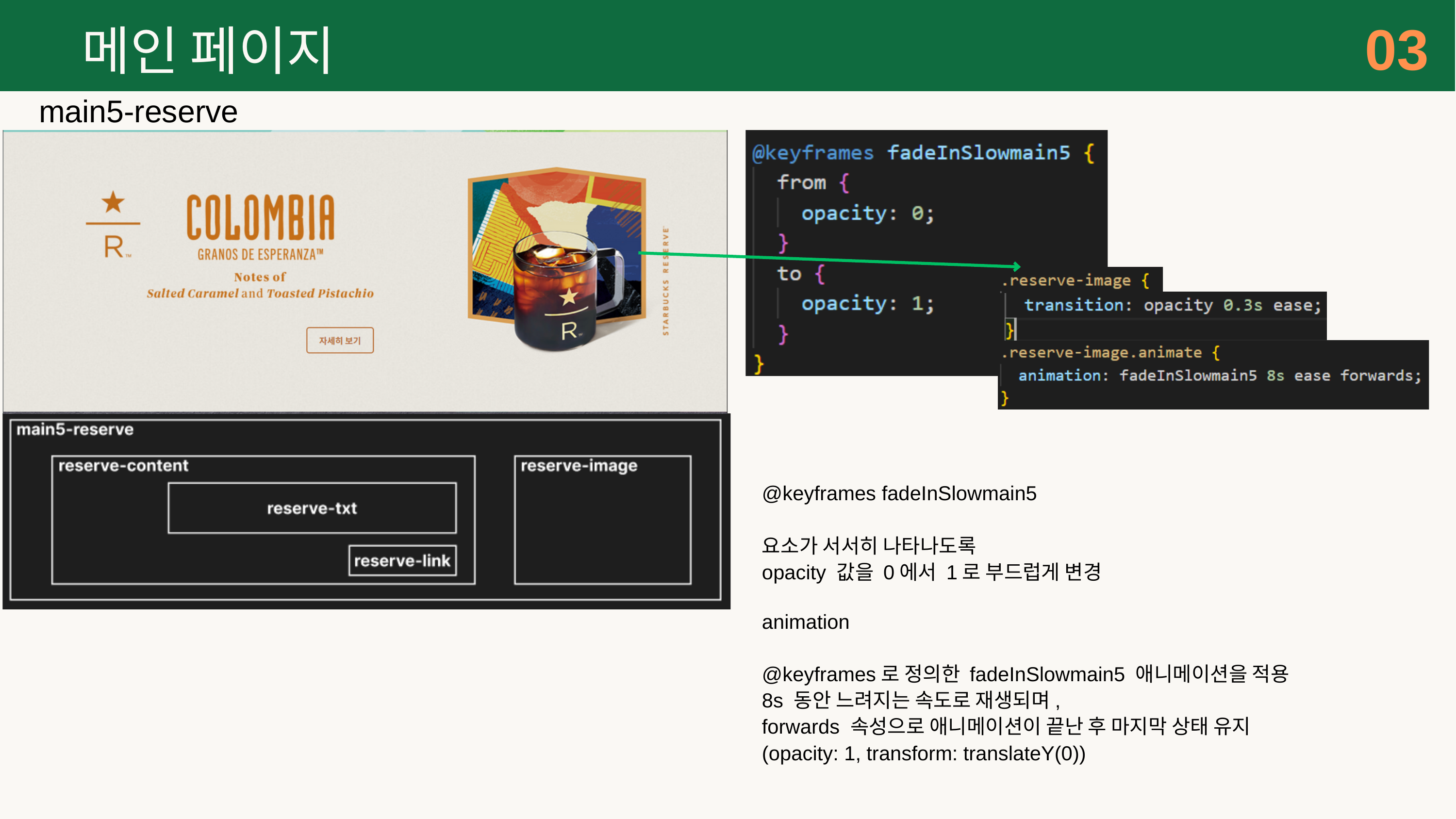

03
메인 페이지
main5-reserve

@keyframes fadeInSlowmain5

요소가 서서히 나타나도록
opacity 값을 0에서 1로 부드럽게 변경
animation

@keyframes로 정의한 fadeInSlowmain5 애니메이션을 적용
8s 동안 느려지는 속도로 재생되며,
forwards 속성으로 애니메이션이 끝난 후 마지막 상태 유지
(opacity: 1, transform: translateY(0))